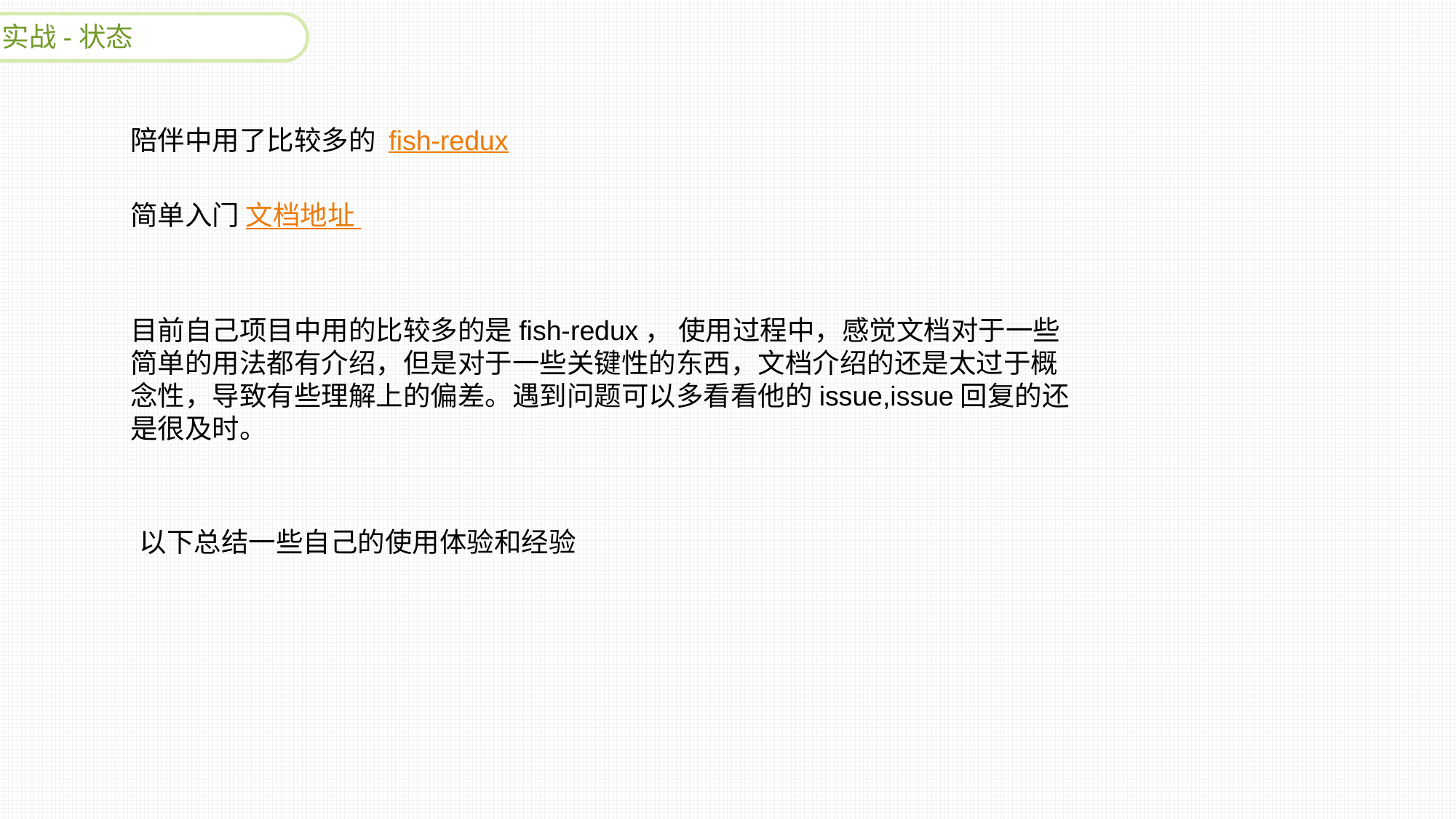

实战-状态
陪伴中用了比较多的 fish-redux
简单入门 文档地址
目前自己项目中用的比较多的是fish-redux， 使用过程中，感觉文档对于一些简单的用法都有介绍，但是对于一些关键性的东西，文档介绍的还是太过于概念性，导致有些理解上的偏差。遇到问题可以多看看他的issue,issue回复的还是很及时。
以下总结一些自己的使用体验和经验